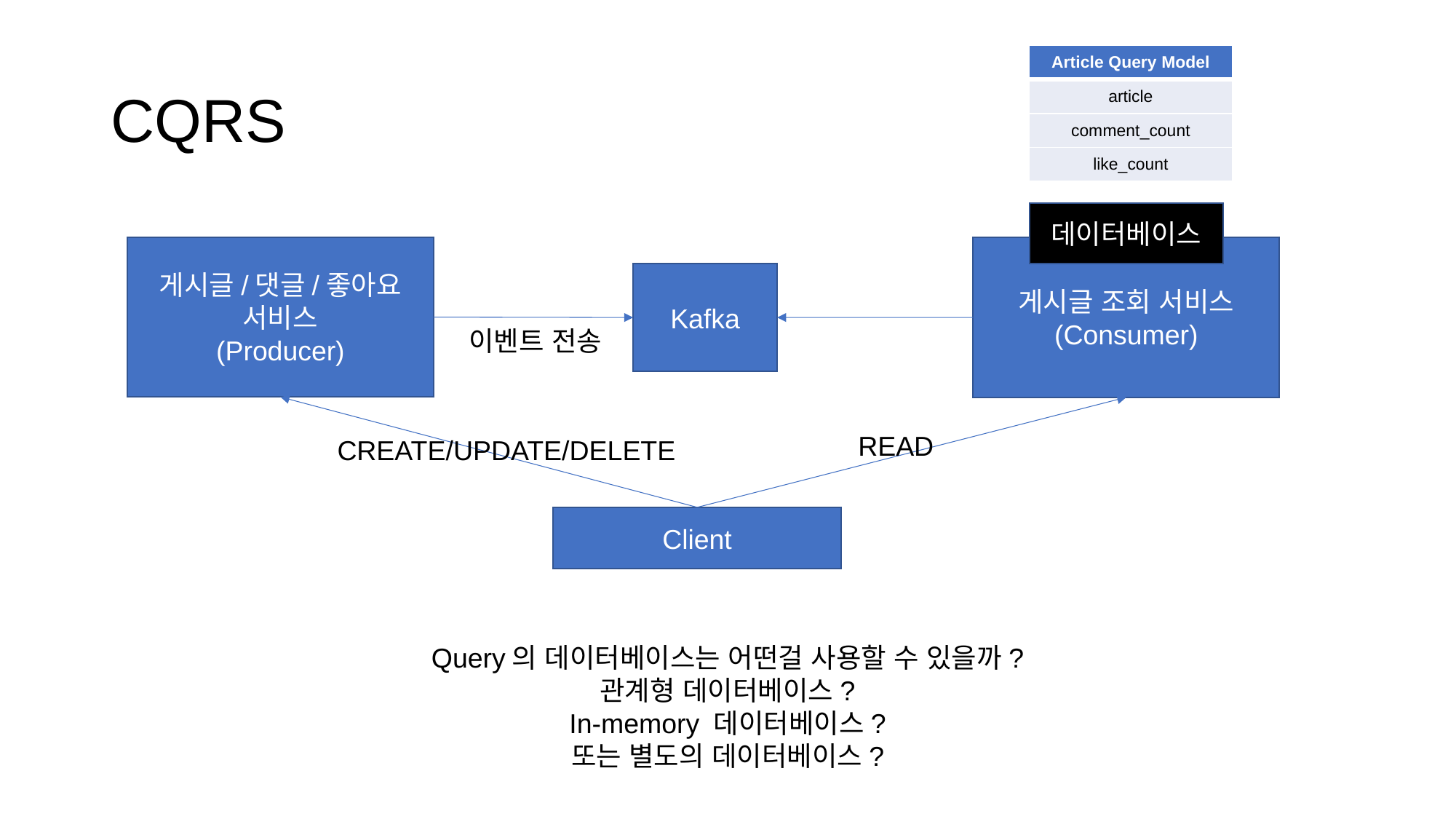

# CQRS
| Article Query Model |
| --- |
| article |
| comment\_count |
| like\_count |
데이터베이스
게시글/댓글/좋아요
서비스
(Producer)
게시글 조회 서비스
(Consumer)
Kafka
이벤트 전송
READ
CREATE/UPDATE/DELETE
Client
Query의 데이터베이스는 어떤걸 사용할 수 있을까?
관계형 데이터베이스?
In-memory 데이터베이스?
또는 별도의 데이터베이스?